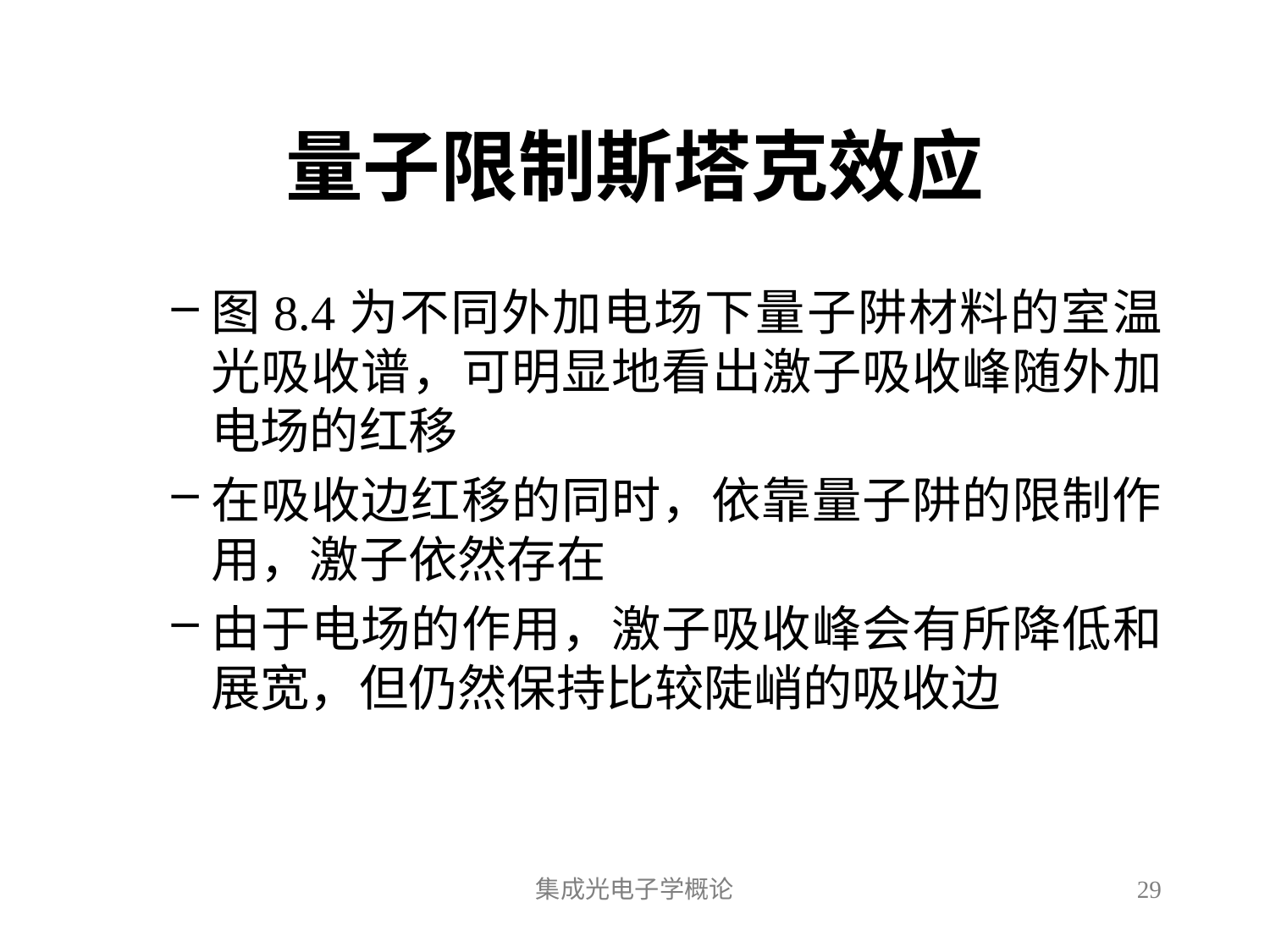

# 量子限制斯塔克效应
图8.4为不同外加电场下量子阱材料的室温光吸收谱，可明显地看出激子吸收峰随外加电场的红移
在吸收边红移的同时，依靠量子阱的限制作用，激子依然存在
由于电场的作用，激子吸收峰会有所降低和展宽，但仍然保持比较陡峭的吸收边
集成光电子学概论
29